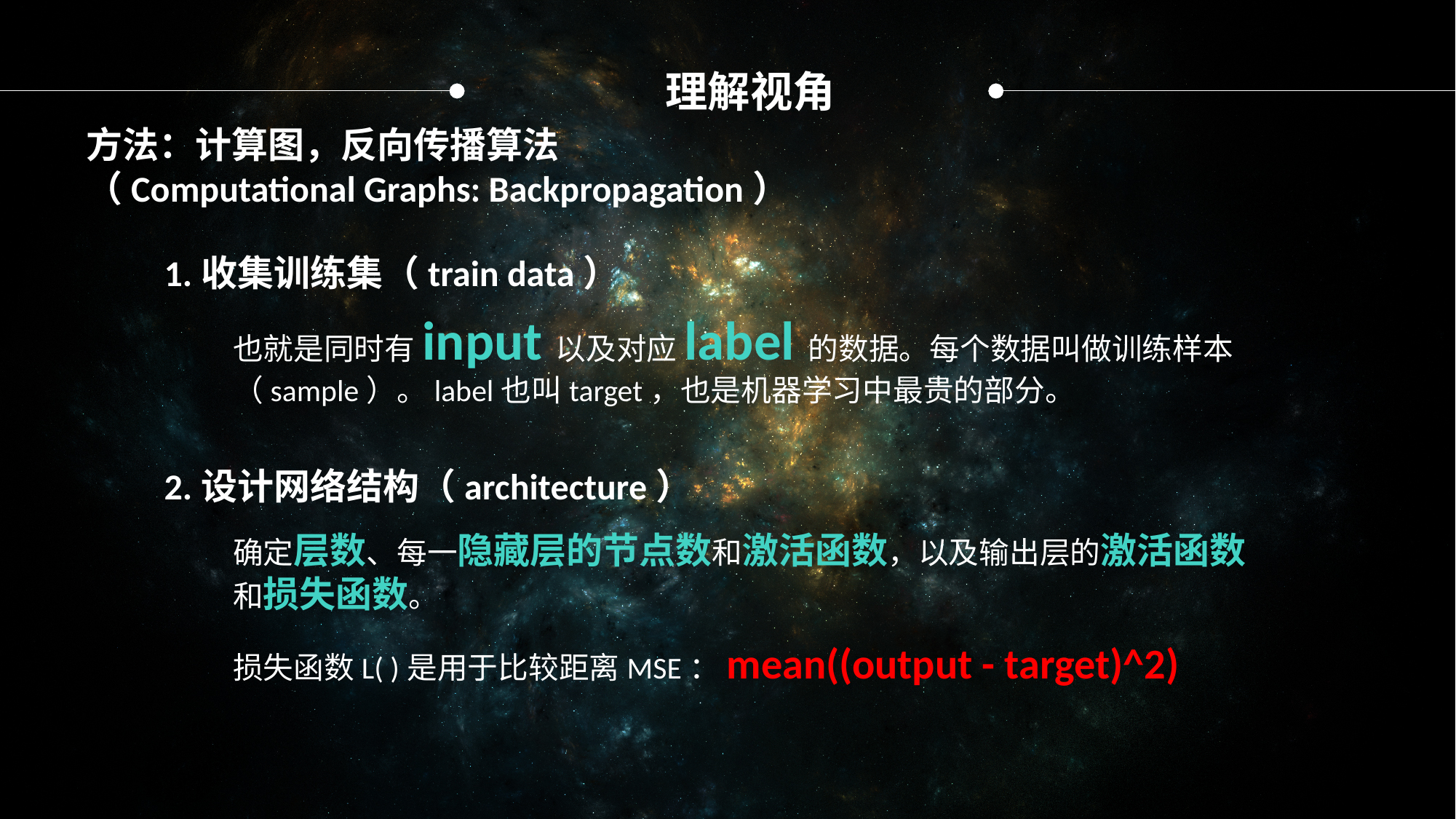

理解视角
方法：计算图，反向传播算法
（Computational Graphs: Backpropagation）
1.收集训练集（train data）
也就是同时有input以及对应label的数据。每个数据叫做训练样本（sample）。label也叫target，也是机器学习中最贵的部分。
2.设计网络结构（architecture）
确定层数、每一隐藏层的节点数和激活函数，以及输出层的激活函数和损失函数。
损失函数L( )是用于比较距离MSE：mean((output - target)^2)